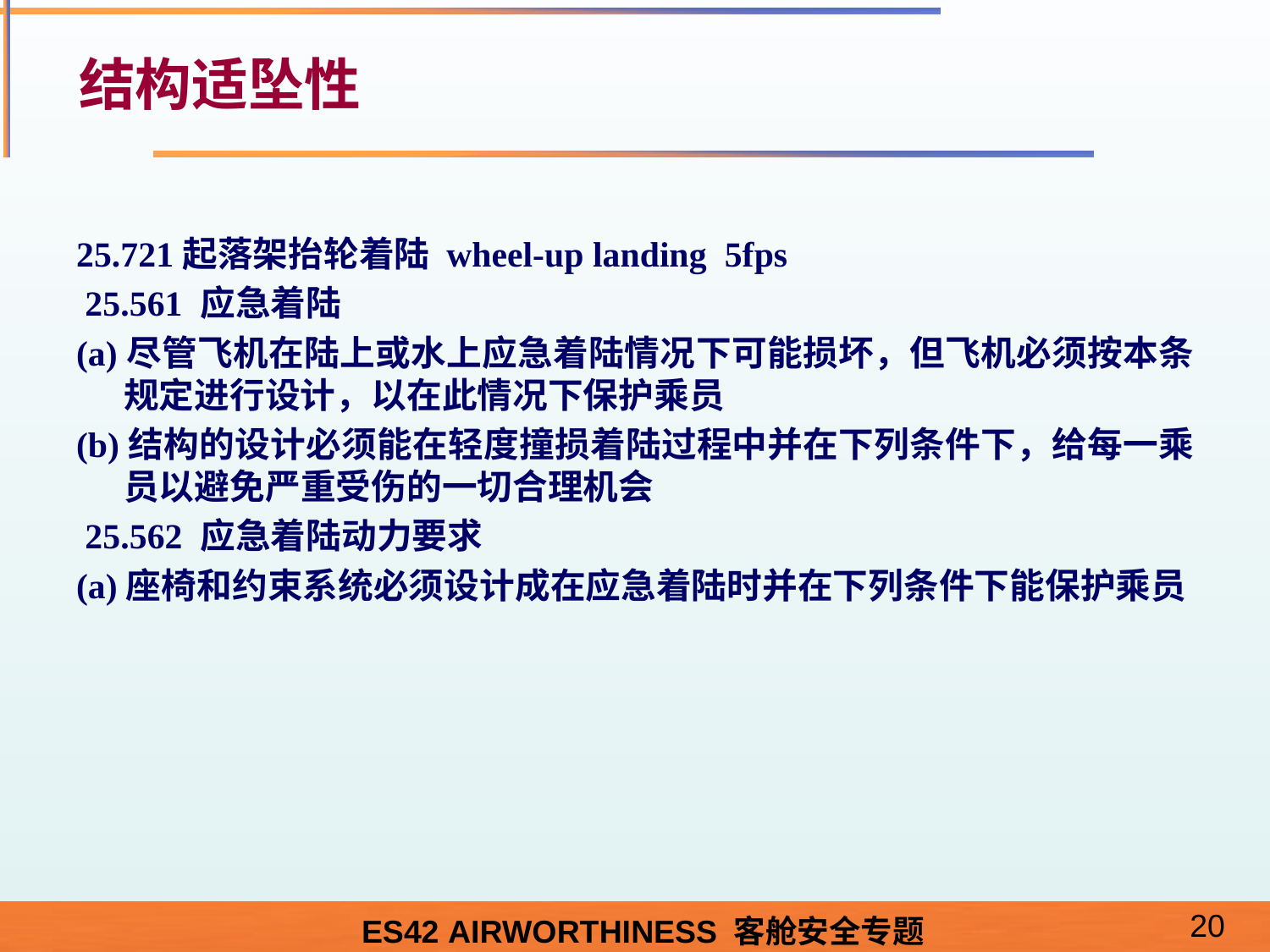

# 结构适坠性

25.721起落架抬轮着陆 wheel-up landing  5fps
 25.561 应急着陆
(a)尽管飞机在陆上或水上应急着陆情况下可能损坏，但飞机必须按本条规定进行设计，以在此情况下保护乘员
(b)结构的设计必须能在轻度撞损着陆过程中并在下列条件下，给每一乘员以避免严重受伤的一切合理机会
 25.562 应急着陆动力要求
(a)座椅和约束系统必须设计成在应急着陆时并在下列条件下能保护乘员

·